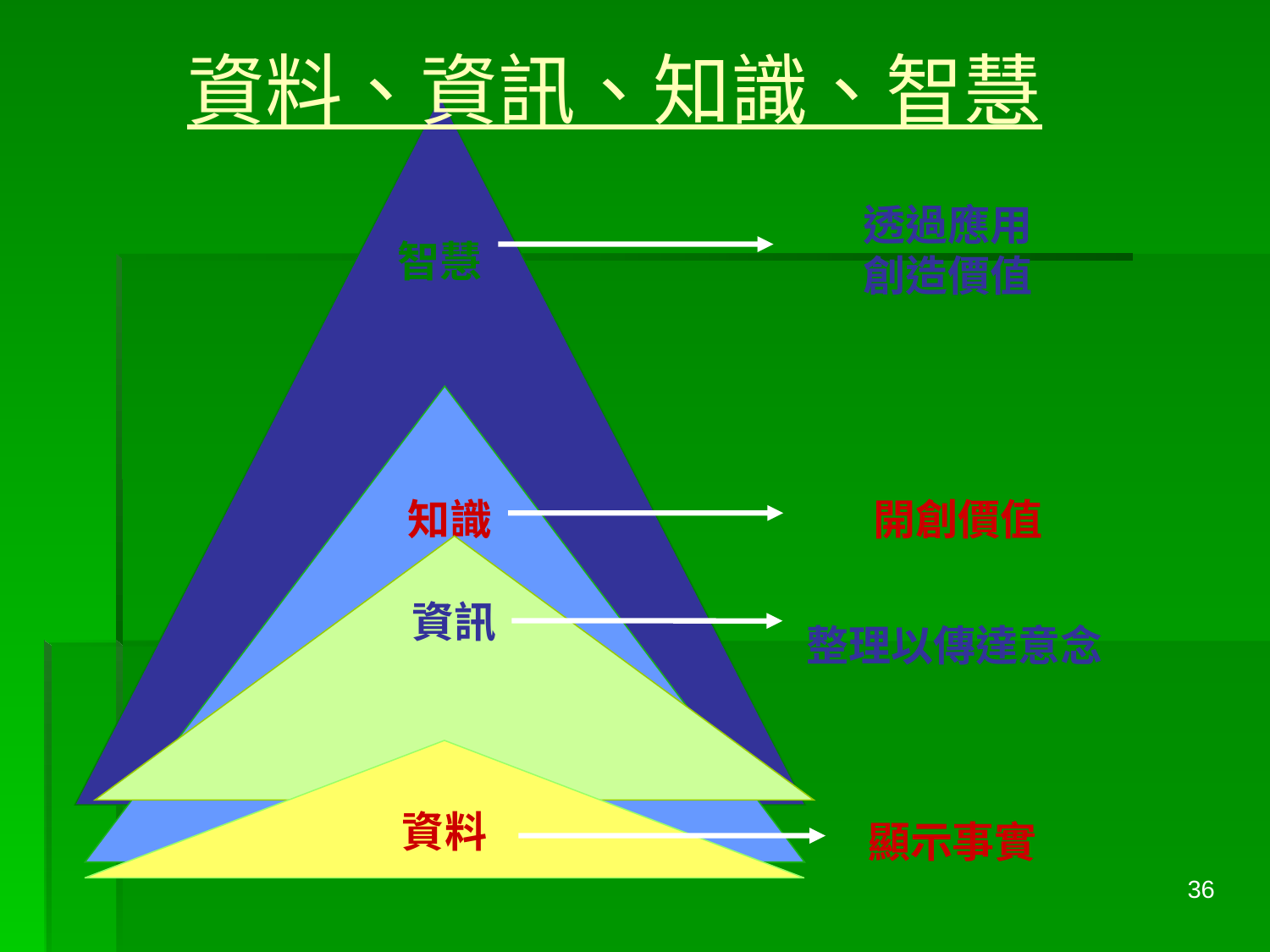

# 資料、資訊、知識、智慧

透過應用
創造價值
智慧

開創價值
知識

資訊
整理以傳達意念

顯示事實
資料

36